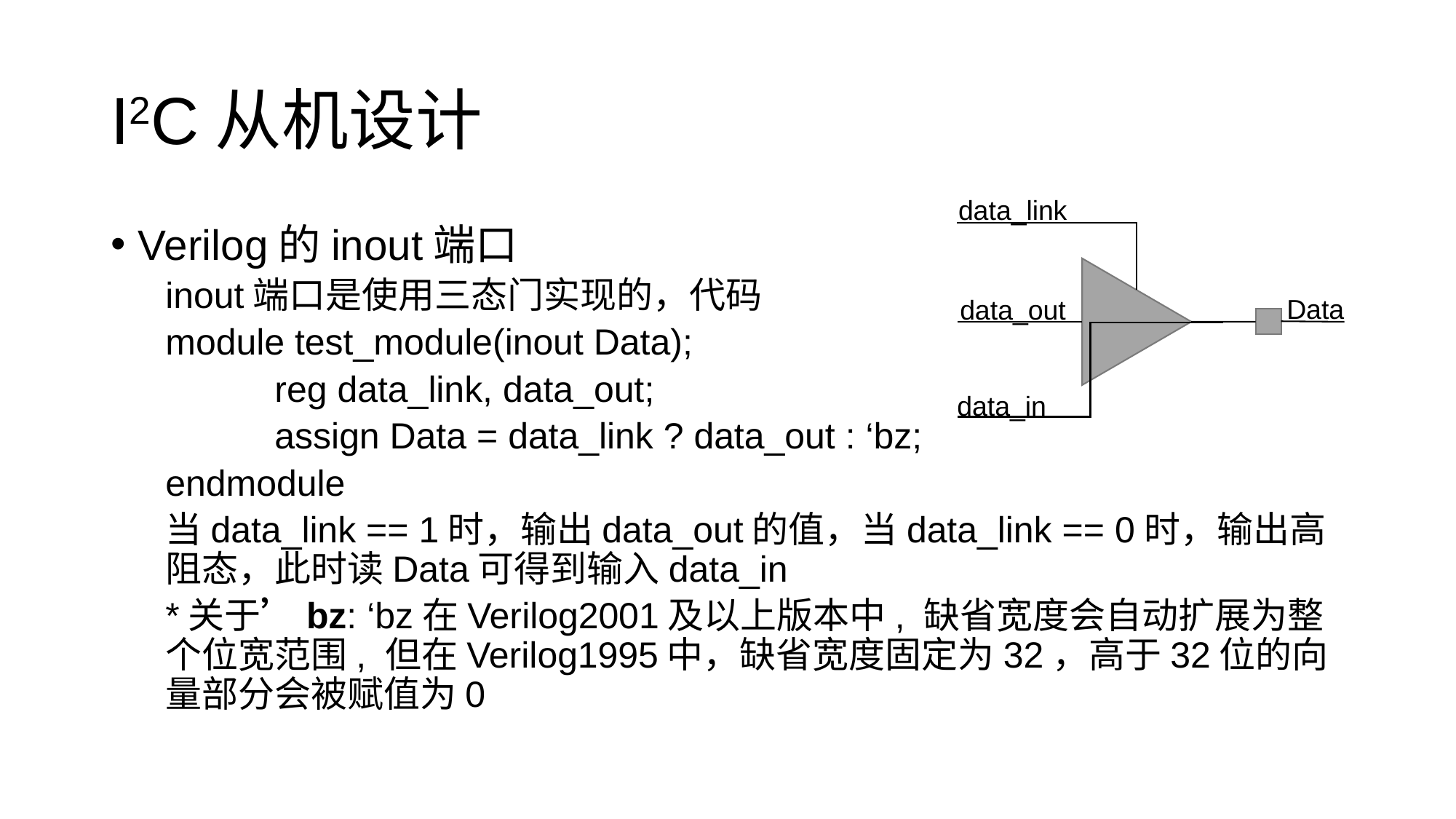

# I2C从机设计
data_link
Verilog的inout端口
inout端口是使用三态门实现的，代码
module test_module(inout Data);
	reg data_link, data_out;
	assign Data = data_link ? data_out : ‘bz;
endmodule
当data_link == 1时，输出data_out的值，当data_link == 0时，输出高阻态，此时读Data可得到输入data_in
*关于’bz: ‘bz在Verilog2001及以上版本中, 缺省宽度会自动扩展为整个位宽范围, 但在Verilog1995中，缺省宽度固定为32，高于32位的向量部分会被赋值为0

Data
data_out

data_in